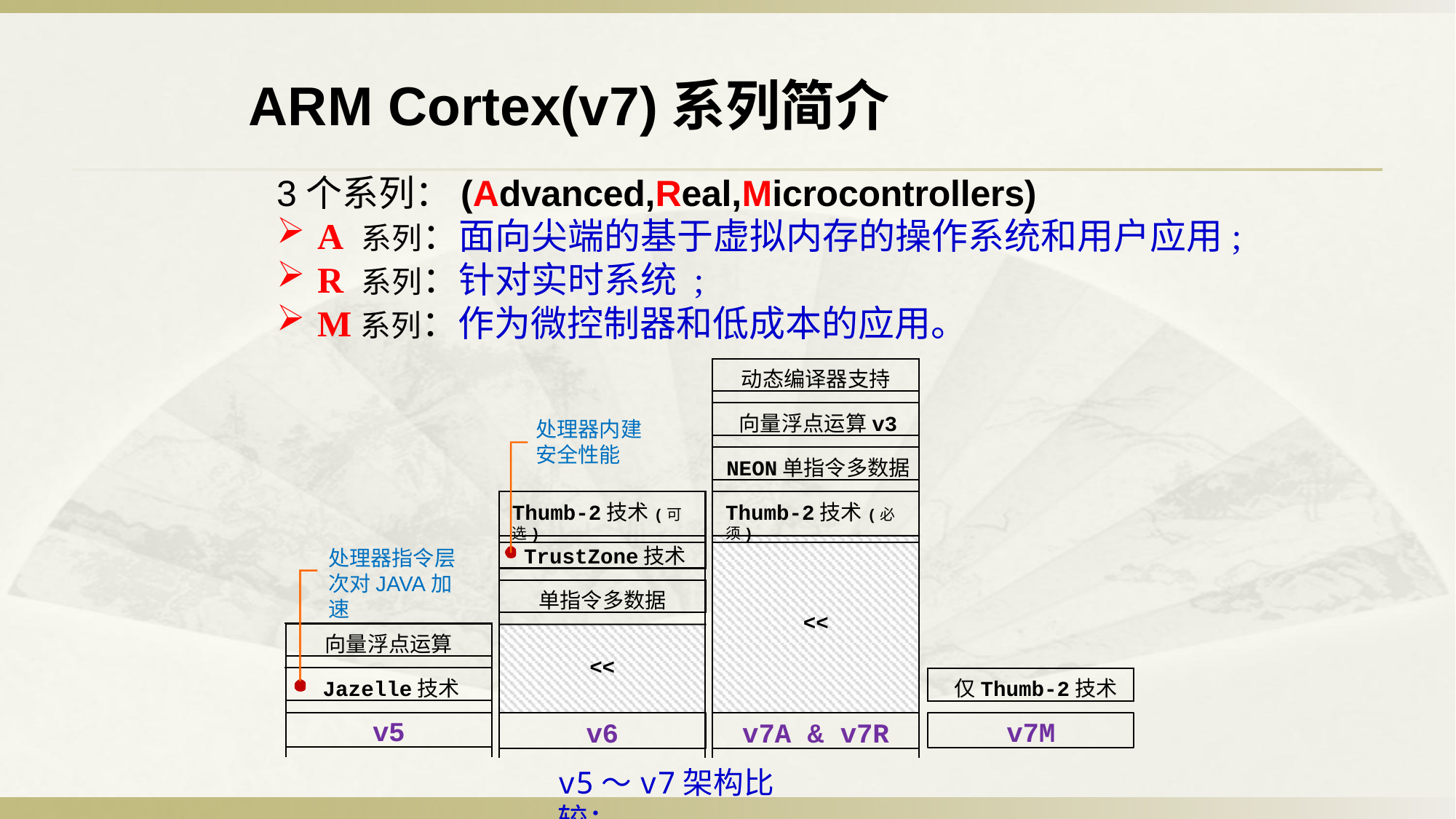

ARM Cortex(v7)系列简介
3个系列：(Advanced,Real,Microcontrollers)

A 系列：面向尖端的基于虚拟内存的操作系统和用户应用;
R 系列：针对实时系统 ;
M系列：作为微控制器和低成本的应用。

动态编译器支持
向量浮点运算v3
处理器内建 安全性能

NEON单指令多数据

Thumb-2技术(可选)
Thumb-2技术(必须)

TrustZone技术

处理器指令层 次对JAVA加速

单指令多数据
<<

向量浮点运算

<<

Jazelle技术
仅Thumb-2技术

v5
v6
v7A & v7R
v7M
v5～v7架构比较：